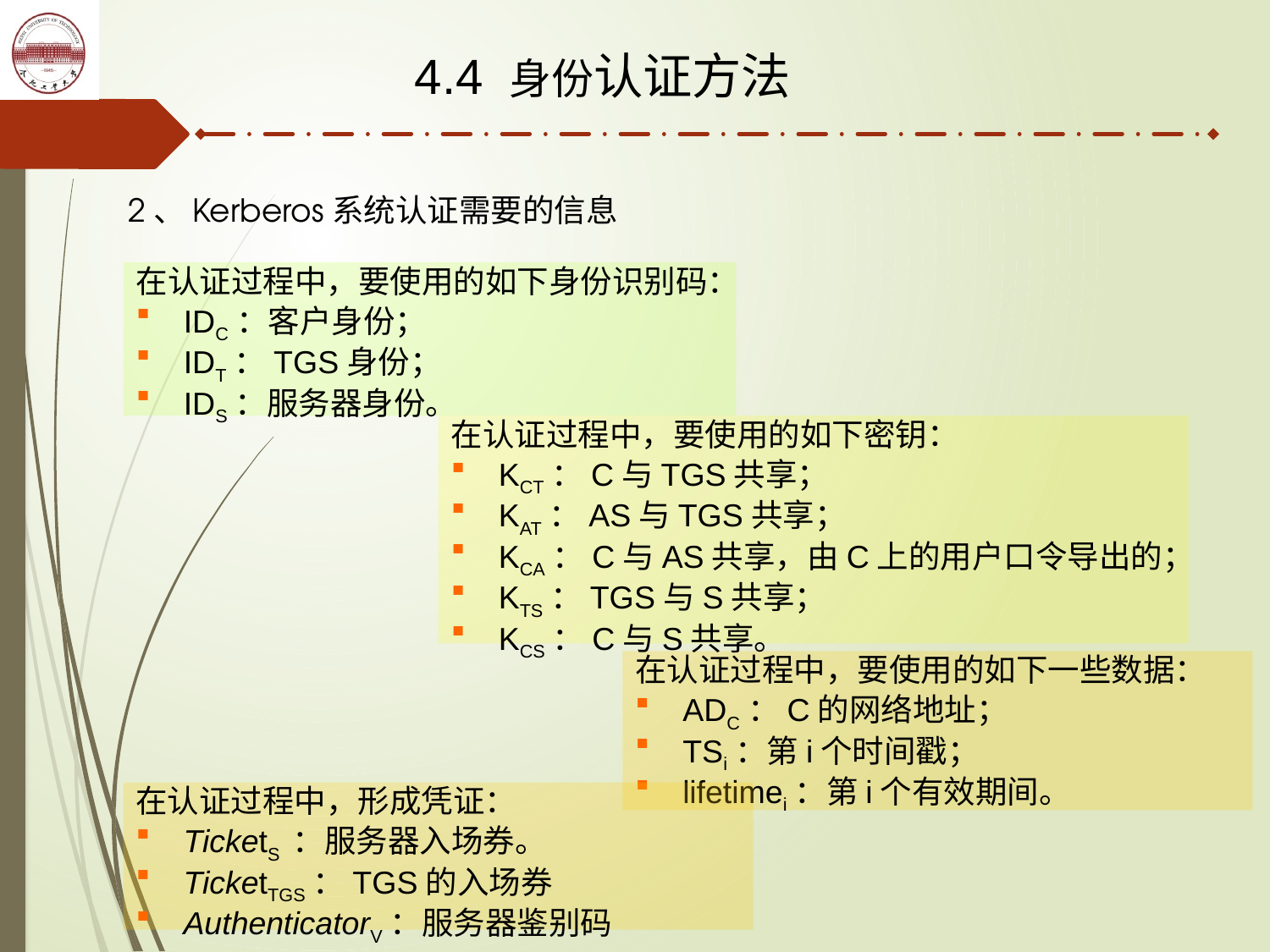

4.4 身份认证方法
2、Kerberos系统认证需要的信息
在认证过程中，要使用的如下身份识别码：
IDC：客户身份；
IDT：TGS身份；
IDS：服务器身份。
在认证过程中，要使用的如下密钥：
KCT：C与TGS共享；
KAT：AS与TGS共享；
KCA：C与AS共享，由C上的用户口令导出的；
KTS：TGS与S共享；
KCS：C与S共享。
在认证过程中，要使用的如下一些数据：
ADC：C的网络地址；
TSi：第i个时间戳；
lifetimei：第i个有效期间。
在认证过程中，形成凭证：
TicketS ：服务器入场券。
TicketTGS：TGS的入场券
AuthenticatorV：服务器鉴别码